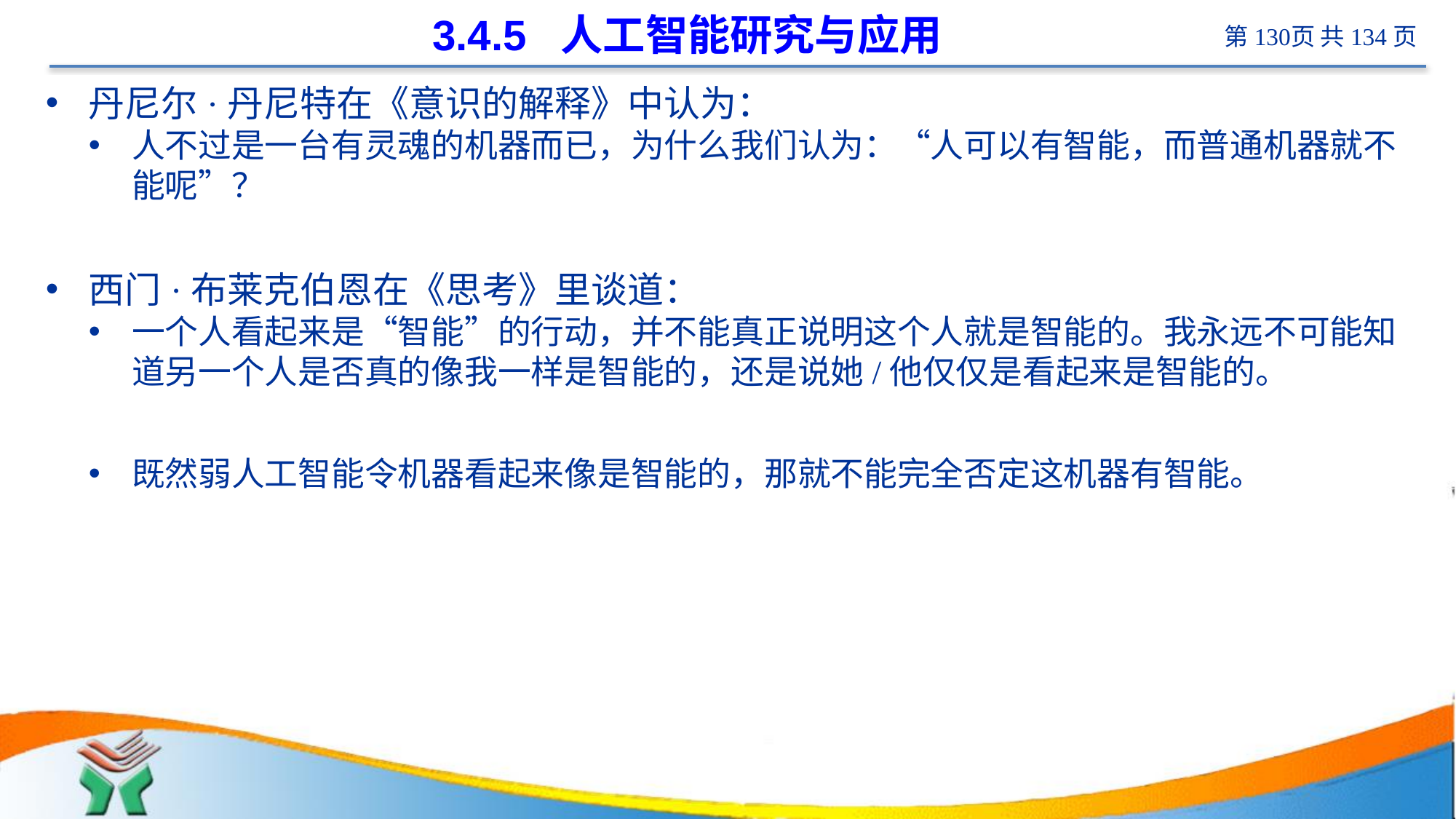

# 3.4.5  人工智能研究与应用
丹尼尔·丹尼特在《意识的解释》中认为：
人不过是一台有灵魂的机器而已，为什么我们认为：“人可以有智能，而普通机器就不能呢”？

西门·布莱克伯恩在《思考》里谈道：
一个人看起来是“智能”的行动，并不能真正说明这个人就是智能的。我永远不可能知道另一个人是否真的像我一样是智能的，还是说她/他仅仅是看起来是智能的。

既然弱人工智能令机器看起来像是智能的，那就不能完全否定这机器有智能。